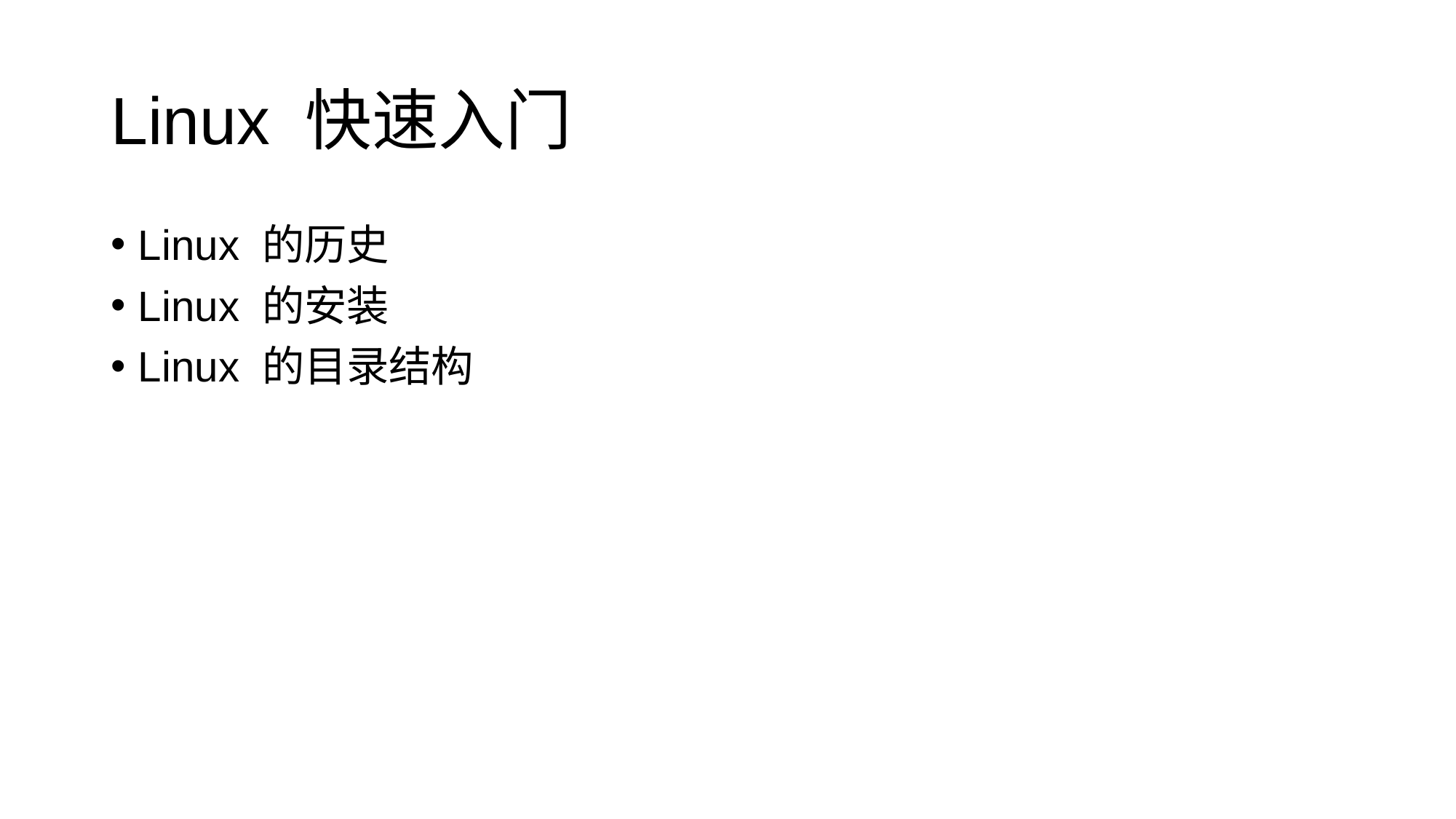

# Linux 快速入门
Linux 的历史
Linux 的安装
Linux 的目录结构